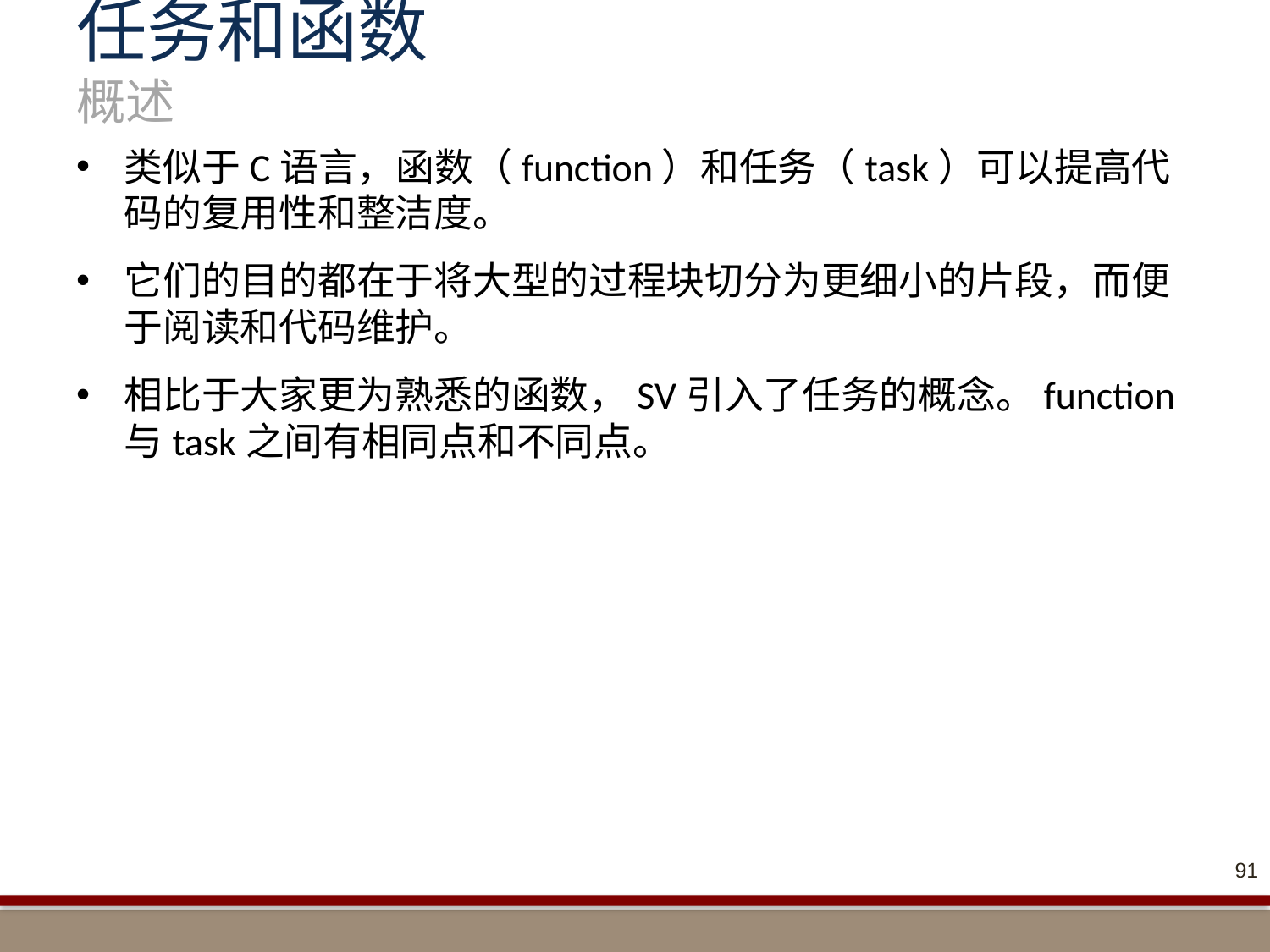

# 任务和函数 概述
类似于C语言，函数（function）和任务（task）可以提高代码的复用性和整洁度。
它们的目的都在于将大型的过程块切分为更细小的片段，而便于阅读和代码维护。
相比于大家更为熟悉的函数，SV引入了任务的概念。function与task之间有相同点和不同点。
91